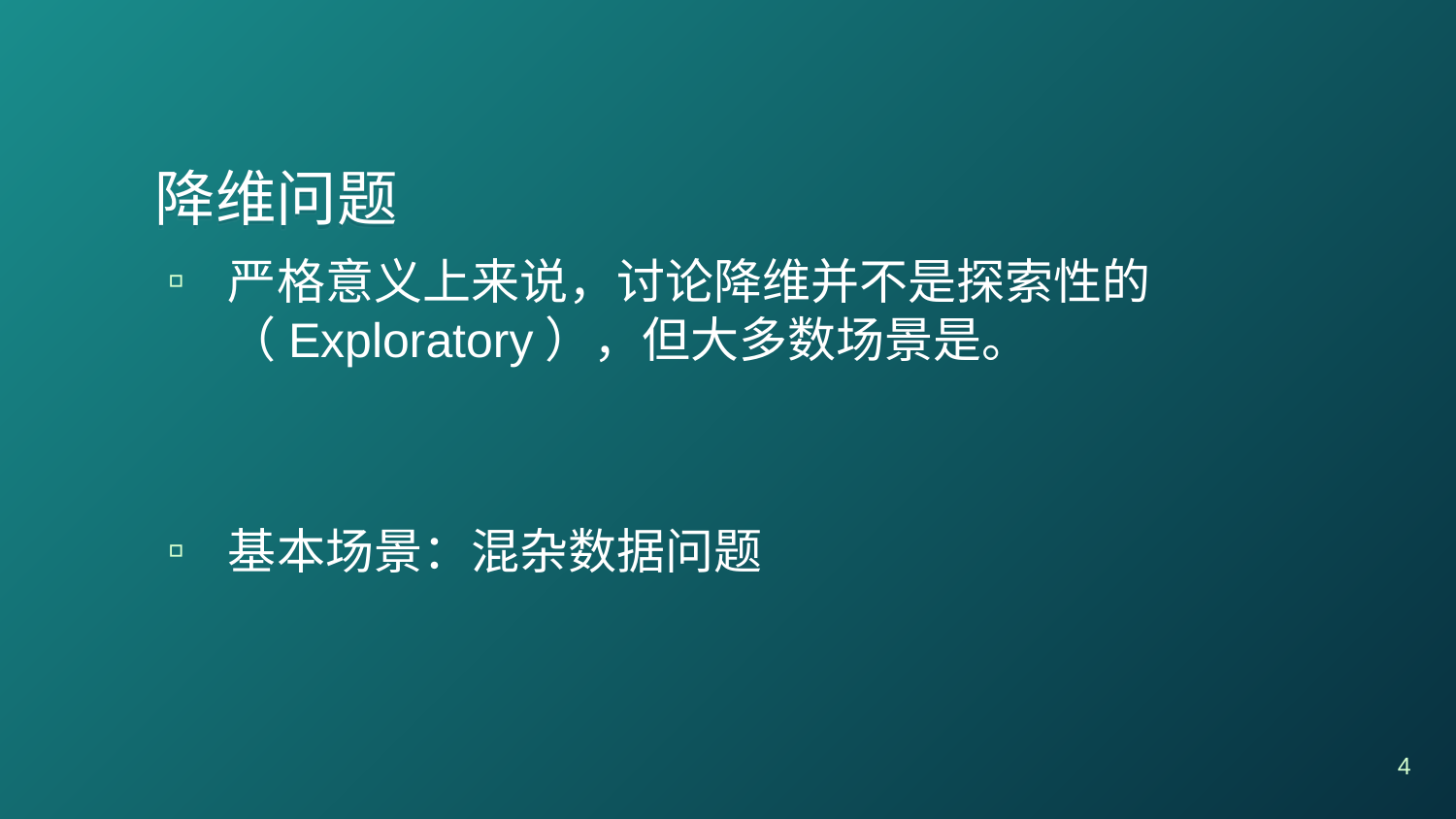

# 降维问题
严格意义上来说，讨论降维并不是探索性的（Exploratory），但大多数场景是。

基本场景：混杂数据问题
4